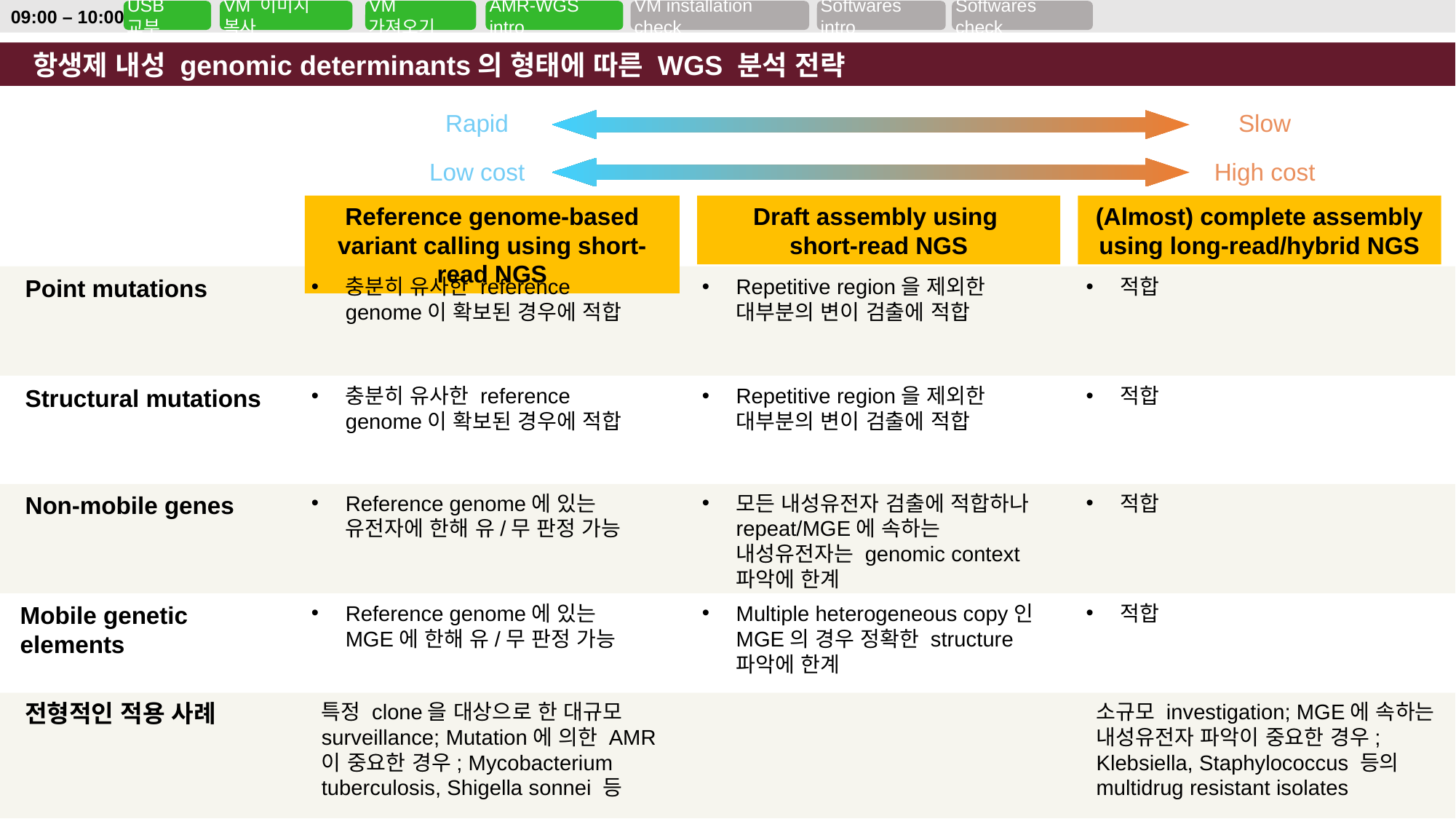

09:00 – 10:00
USB 교부
VM 이미지 복사
VM 가져오기
AMR-WGS intro
VM installation check
Softwares intro
Softwares check
항생제 내성 genomic determinants의 형태에 따른 WGS 분석 전략
Rapid
Slow

Low cost
High cost

Reference genome-based variant calling using short-read NGS
Draft assembly using
short-read NGS
(Almost) complete assembly using long-read/hybrid NGS

Point mutations
충분히 유사한 reference genome이 확보된 경우에 적합
Repetitive region을 제외한 대부분의 변이 검출에 적합
적합
충분히 유사한 reference genome이 확보된 경우에 적합
Repetitive region을 제외한 대부분의 변이 검출에 적합
적합
Structural mutations

Reference genome에 있는 유전자에 한해 유/무 판정 가능
모든 내성유전자 검출에 적합하나 repeat/MGE에 속하는 내성유전자는 genomic context 파악에 한계
적합
Non-mobile genes
Mobile genetic elements
Reference genome에 있는 MGE에 한해 유/무 판정 가능
Multiple heterogeneous copy인 MGE의 경우 정확한 structure 파악에 한계
적합

전형적인 적용 사례
특정 clone을 대상으로 한 대규모 surveillance; Mutation에 의한 AMR이 중요한 경우; Mycobacterium tuberculosis, Shigella sonnei 등
소규모 investigation; MGE에 속하는 내성유전자 파악이 중요한 경우; Klebsiella, Staphylococcus 등의 multidrug resistant isolates